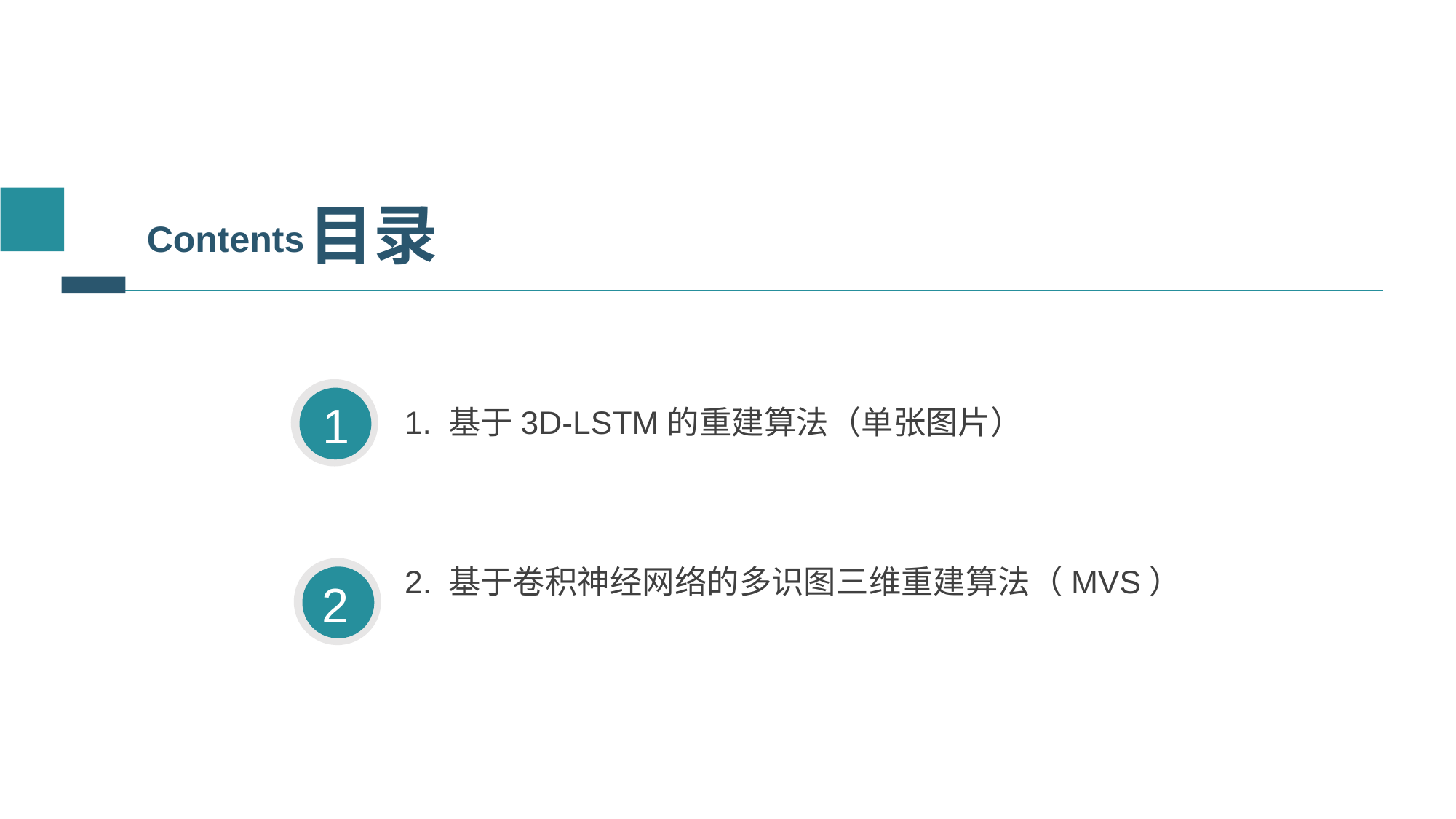

目录
Contents

1
1. 基于3D-LSTM的重建算法（单张图片）
2. 基于卷积神经网络的多识图三维重建算法（MVS）

2